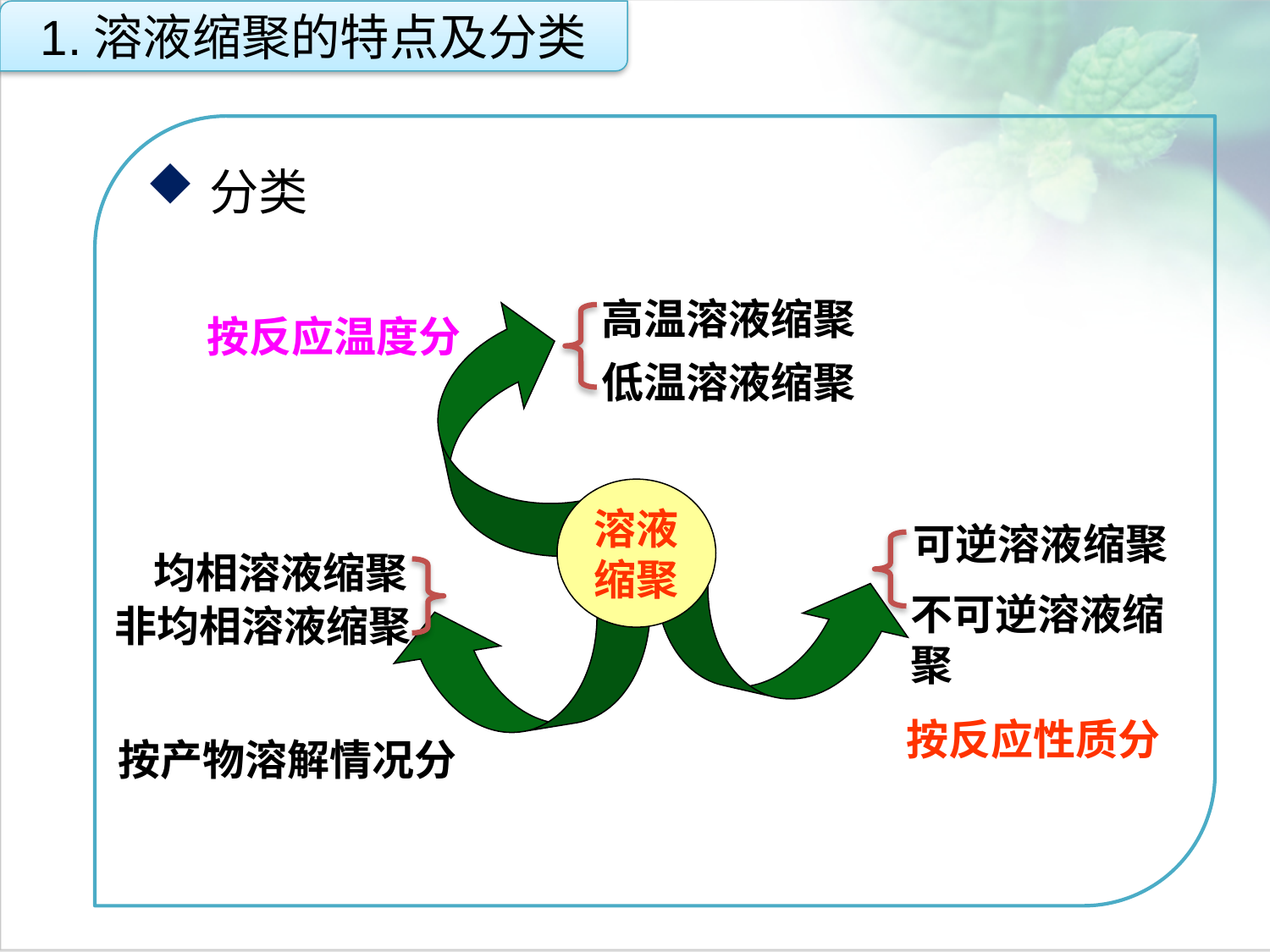

1.溶液缩聚的特点及分类
分类
高温溶液缩聚
低温溶液缩聚
按反应温度分

溶液
缩聚
可逆溶液缩聚

不可逆溶液缩聚
均相溶液缩聚

非均相溶液缩聚

按反应性质分
按产物溶解情况分